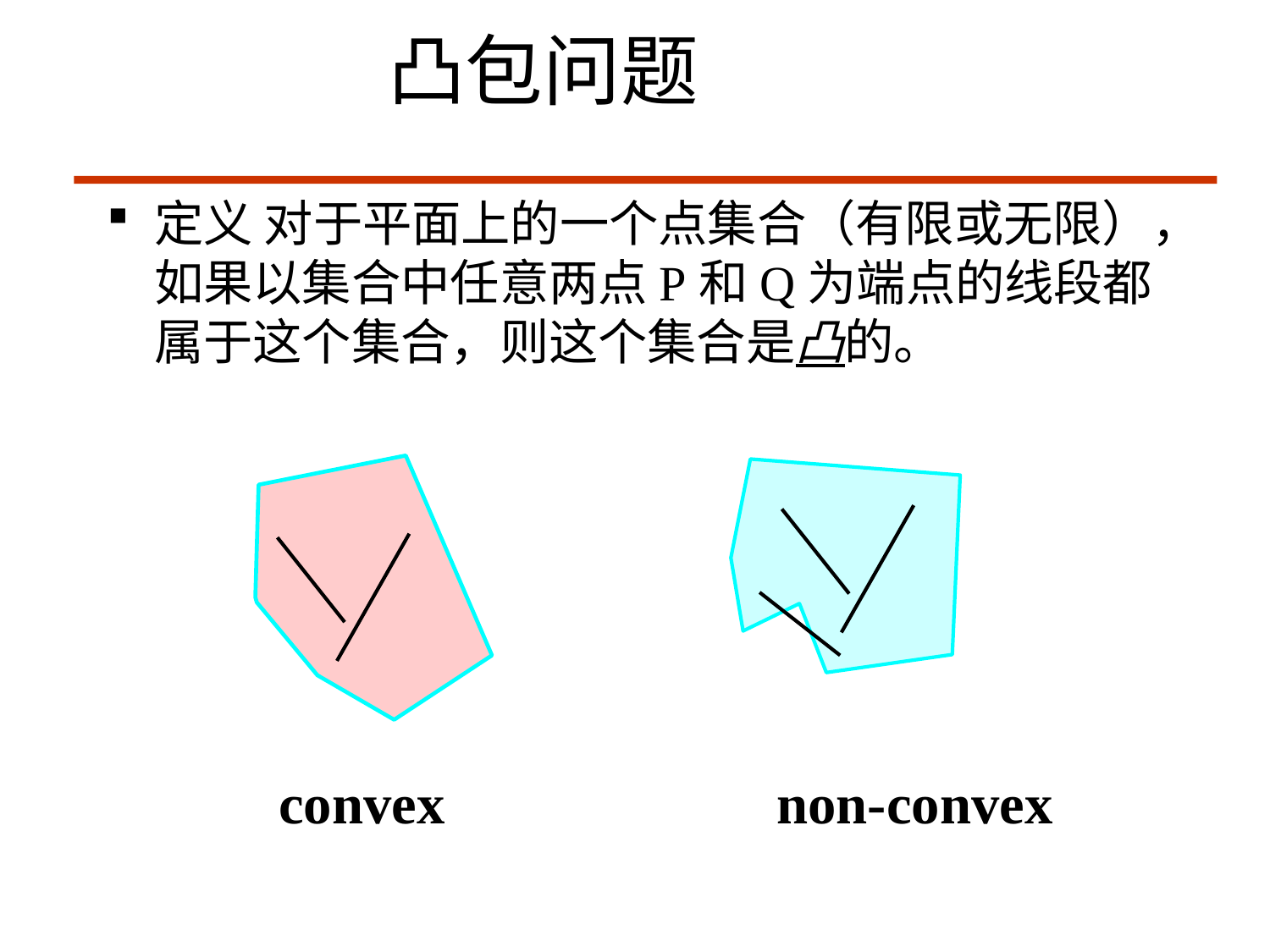

# 凸包问题
定义 对于平面上的一个点集合（有限或无限），如果以集合中任意两点P和Q为端点的线段都属于这个集合，则这个集合是凸的。

convex
non-convex